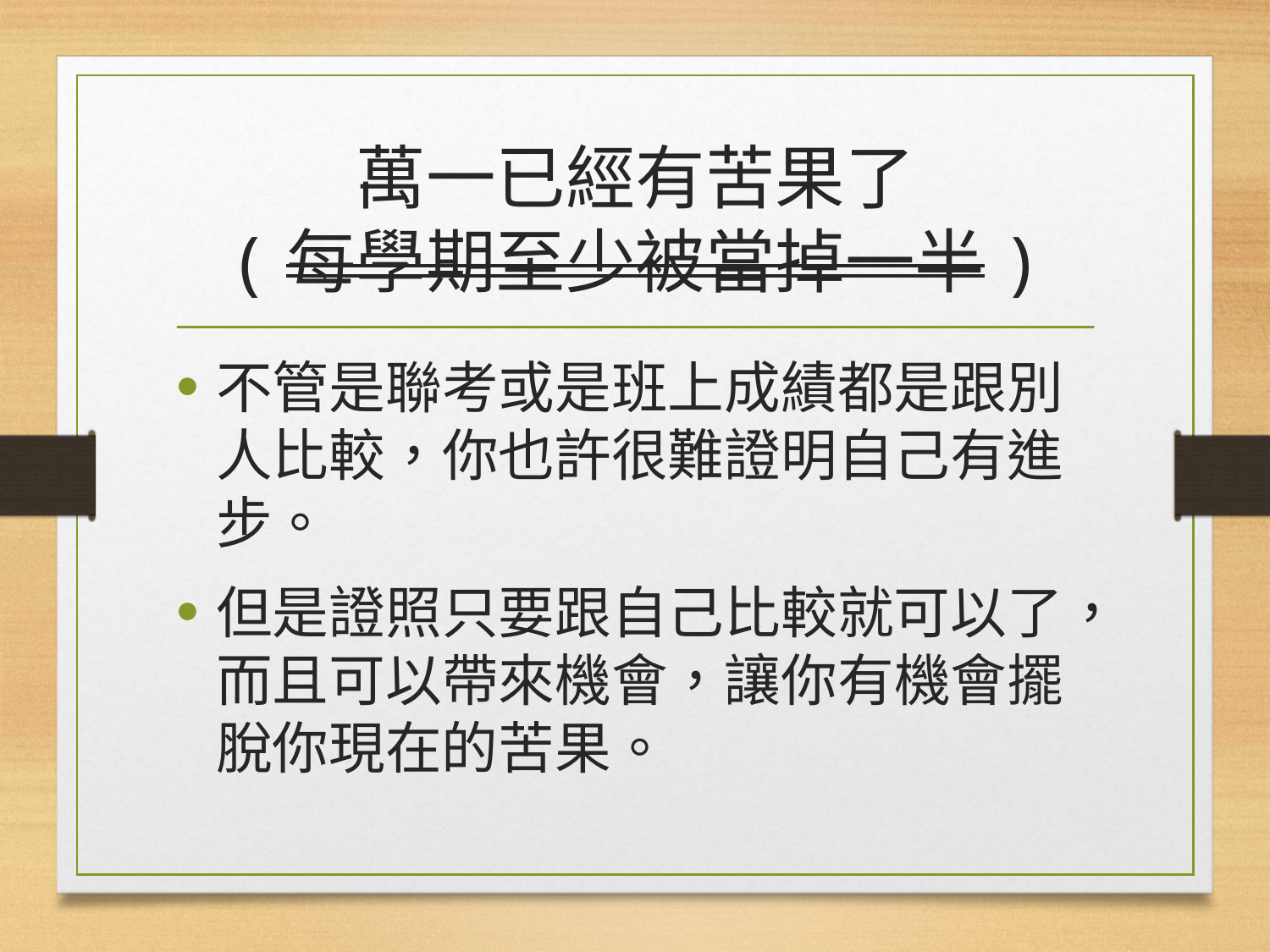

# 萬一已經有苦果了 (每學期至少被當掉一半)
不管是聯考或是班上成績都是跟別人比較，你也許很難證明自己有進步。
但是證照只要跟自己比較就可以了，而且可以帶來機會，讓你有機會擺脫你現在的苦果。